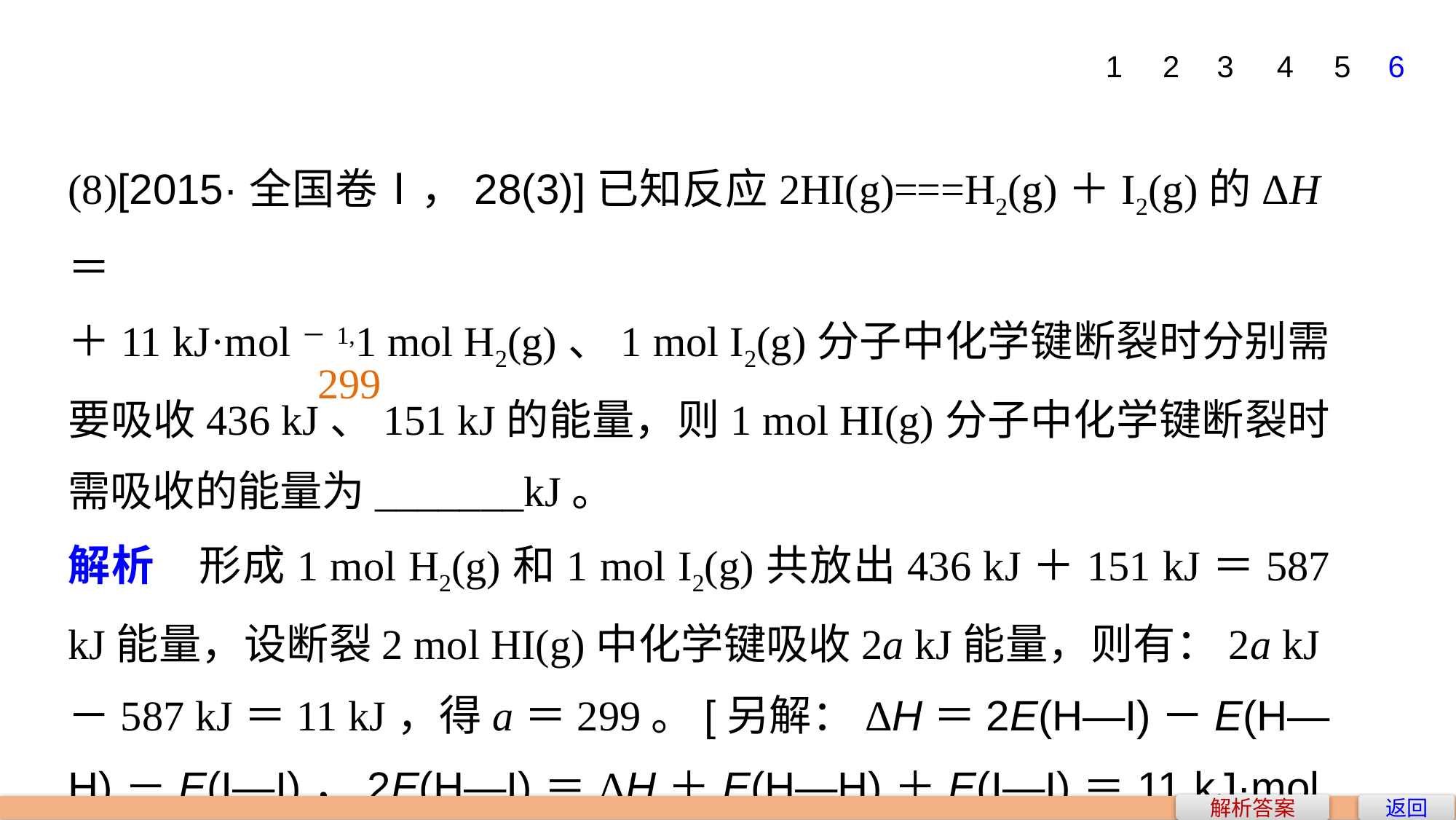

1
2
3
4
5
6
(8)[2015·全国卷Ⅰ，28(3)]已知反应2HI(g)===H2(g)＋I2(g)的ΔH＝
＋11 kJ·mol－1,1 mol H2(g)、1 mol I2(g)分子中化学键断裂时分别需要吸收436 kJ、151 kJ的能量，则1 mol HI(g)分子中化学键断裂时需吸收的能量为_______kJ。
解析　形成1 mol H2(g)和1 mol I2(g)共放出436 kJ＋151 kJ＝587 kJ能量，设断裂2 mol HI(g)中化学键吸收2a kJ能量，则有：2a kJ－587 kJ＝11 kJ，得a＝299。[另解：ΔH＝2E(H—I)－E(H—H)－E(I—I)，2E(H—I)＝ΔH＋E(H—H)＋E(I—I)＝11 kJ·mol－1＋436 kJ·mol－1＋
151 kJ·mol－1＝598 kJ·mol－1，则E(H—I)＝299 kJ·mol－1]。
299
解析答案
返回